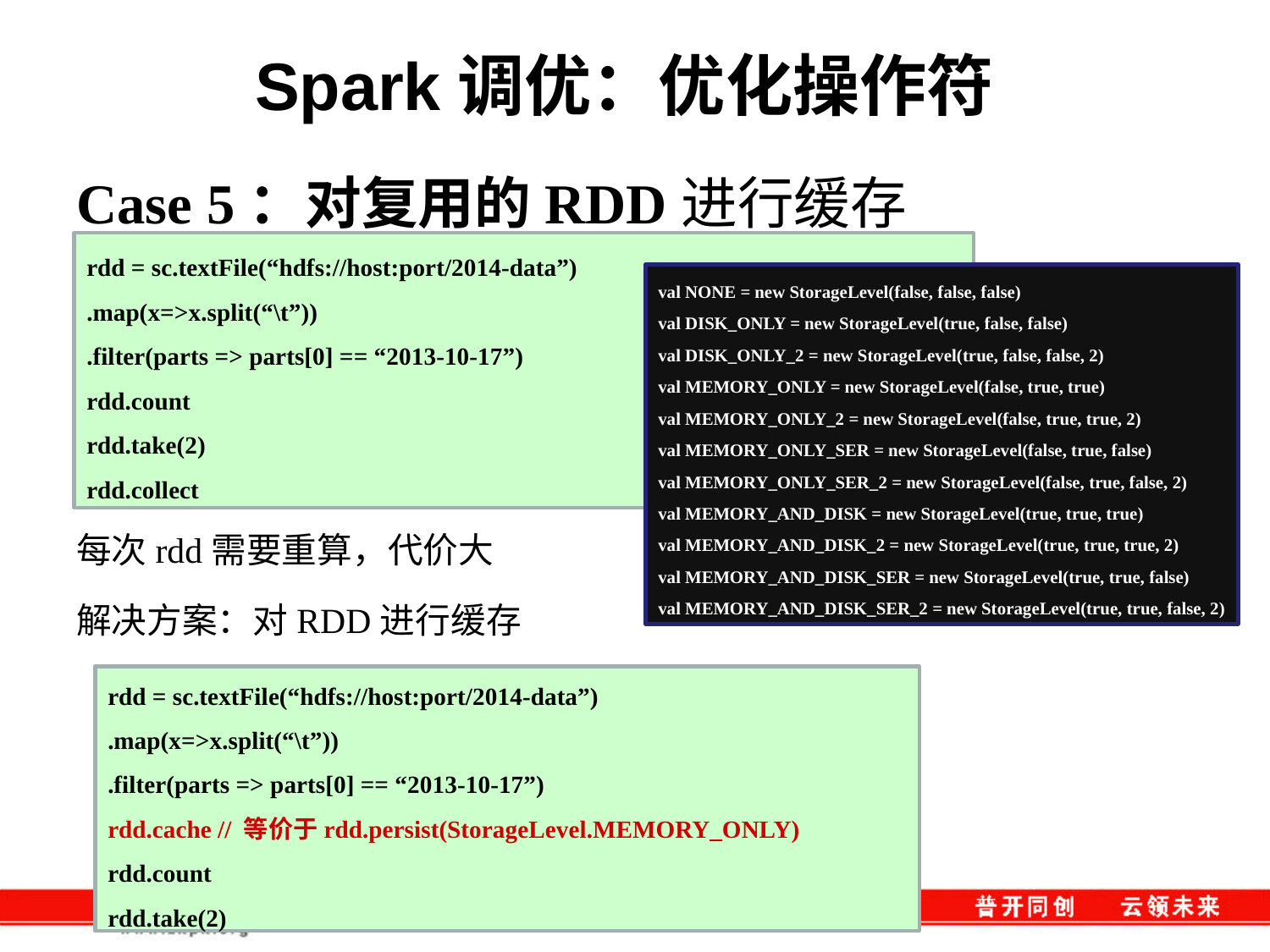

# Spark调优：优化操作符
Case 5：对复用的RDD进行缓存

每次rdd需要重算，代价大
解决方案：对RDD进行缓存
rdd = sc.textFile(“hdfs://host:port/2014-data”)
.map(x=>x.split(“\t”))
.filter(parts => parts[0] == “2013-10-17”)
rdd.count
rdd.take(2)
rdd.collect
val NONE = new StorageLevel(false, false, false)
val DISK_ONLY = new StorageLevel(true, false, false)
val DISK_ONLY_2 = new StorageLevel(true, false, false, 2)
val MEMORY_ONLY = new StorageLevel(false, true, true)
val MEMORY_ONLY_2 = new StorageLevel(false, true, true, 2)
val MEMORY_ONLY_SER = new StorageLevel(false, true, false)
val MEMORY_ONLY_SER_2 = new StorageLevel(false, true, false, 2)
val MEMORY_AND_DISK = new StorageLevel(true, true, true)
val MEMORY_AND_DISK_2 = new StorageLevel(true, true, true, 2)
val MEMORY_AND_DISK_SER = new StorageLevel(true, true, false)
val MEMORY_AND_DISK_SER_2 = new StorageLevel(true, true, false, 2)
rdd = sc.textFile(“hdfs://host:port/2014-data”)
.map(x=>x.split(“\t”))
.filter(parts => parts[0] == “2013-10-17”)
rdd.cache // 等价于rdd.persist(StorageLevel.MEMORY_ONLY)
rdd.count
rdd.take(2)